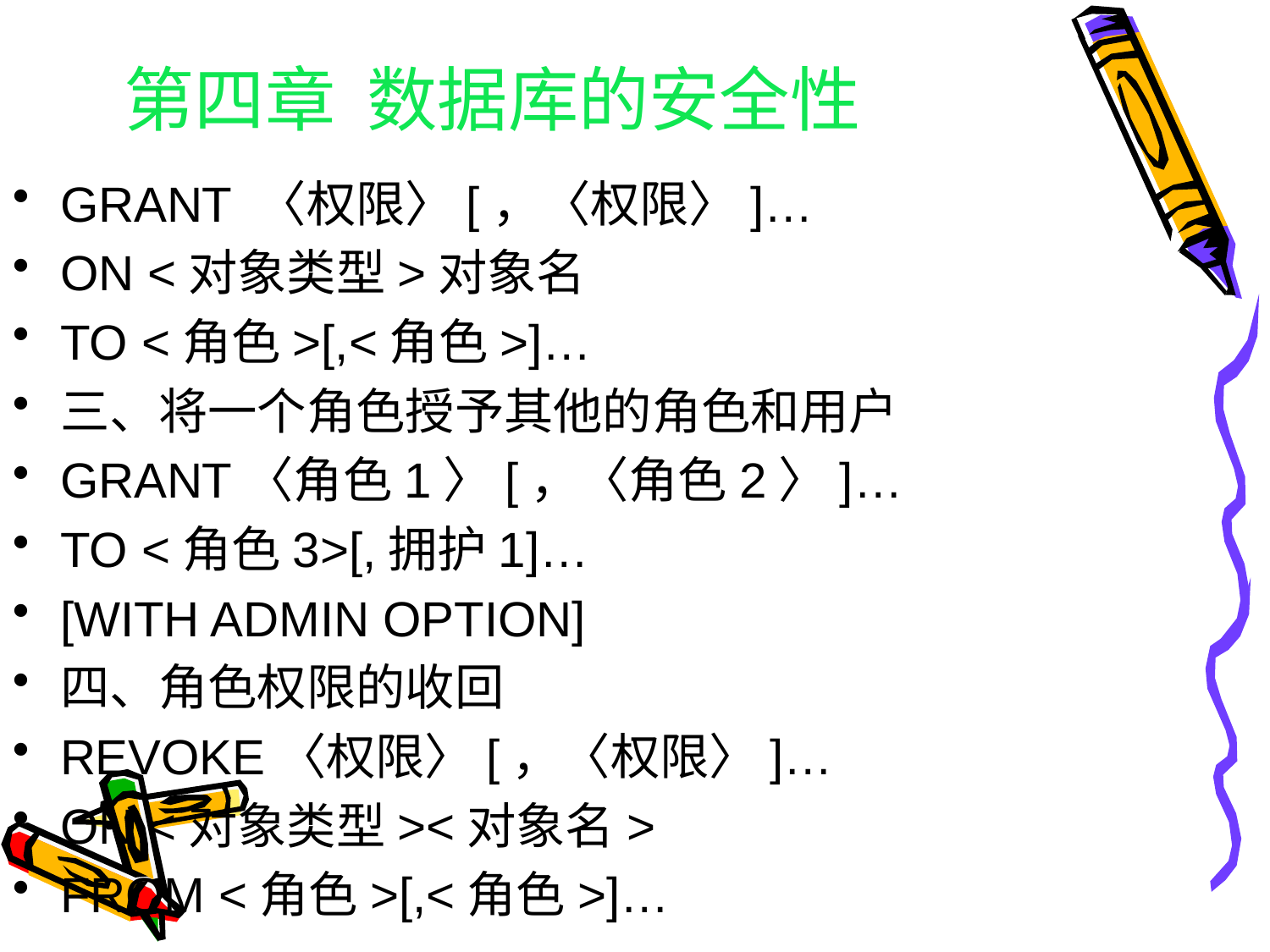

# 第四章  数据库的安全性
GRANT 〈权限〉[，〈权限〉]…
ON <对象类型>对象名
TO <角色>[,<角色>]…
三、将一个角色授予其他的角色和用户
GRANT〈角色1〉[，〈角色2〉]…
TO <角色3>[,拥护1]…
[WITH ADMIN OPTION]
四、角色权限的收回
REVOKE〈权限〉[，〈权限〉]…
ON <对象类型><对象名>
FROM <角色>[,<角色>]…